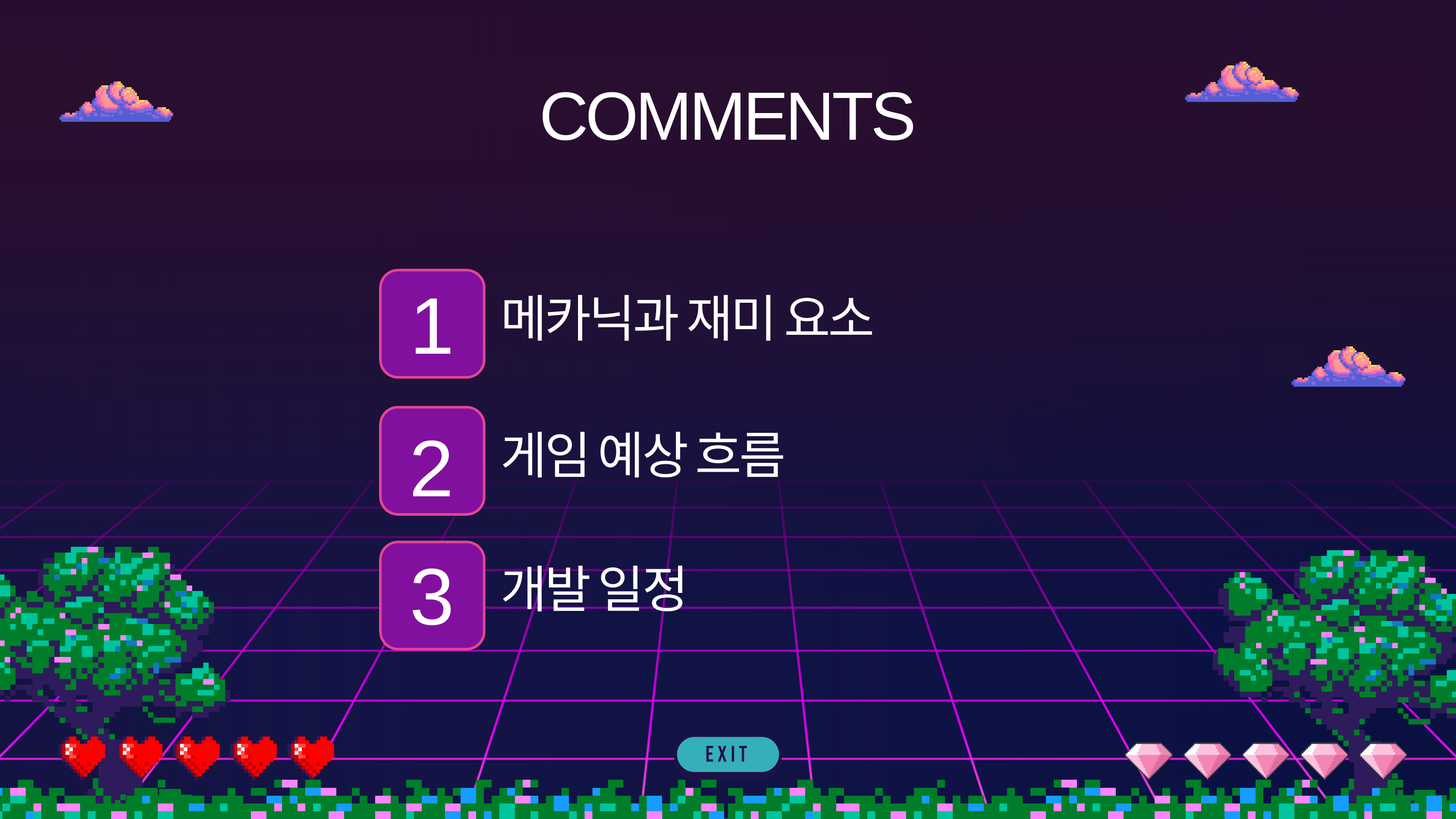

COMMENTS
1

메카닉과 재미 요소

2

게임 예상 흐름
3

개발 일정